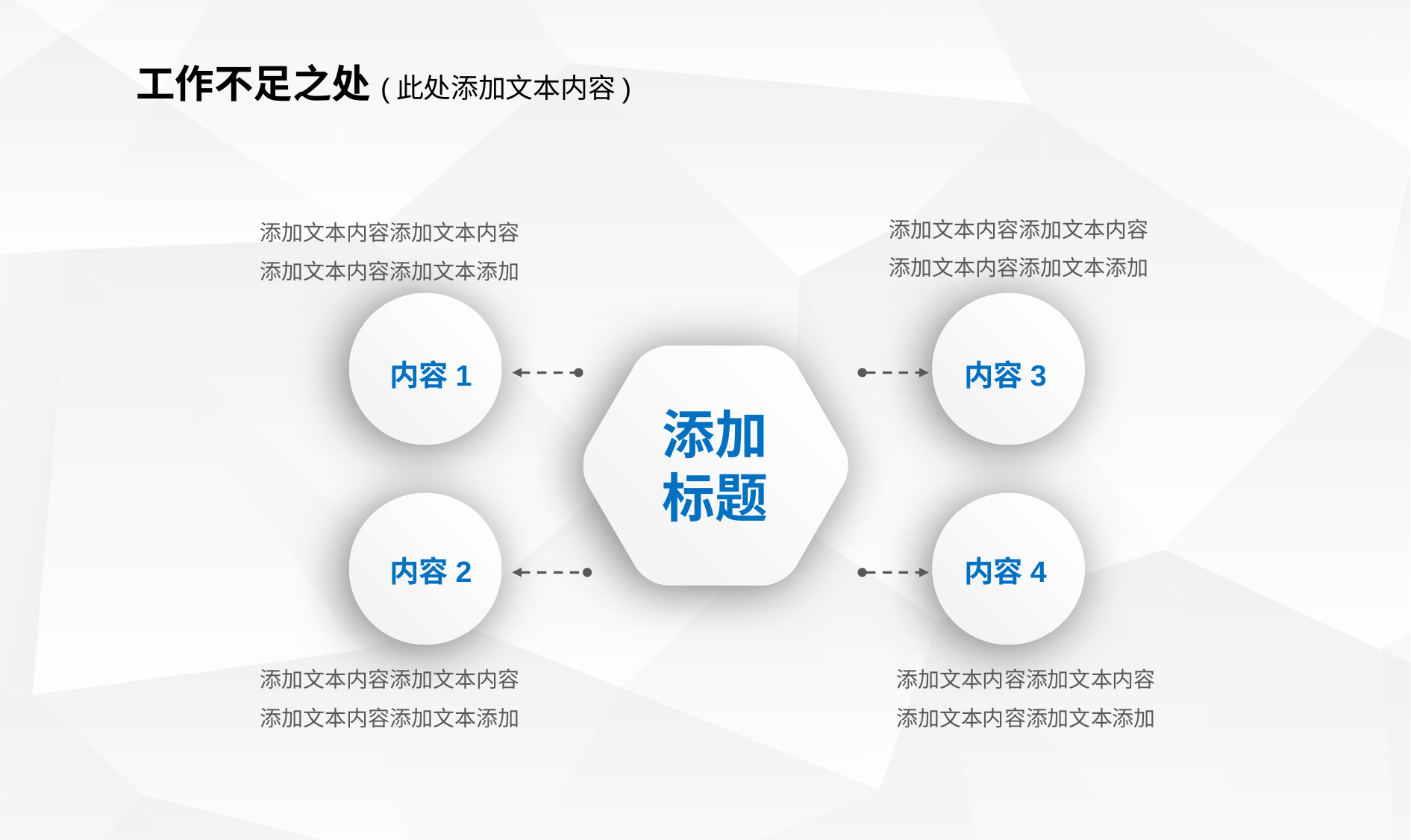

工作不足之处(此处添加文本内容)
添加文本内容添加文本内容添加文本内容添加文本添加
添加文本内容添加文本内容添加文本内容添加文本添加

内容1
内容3

添加
标题

内容2
内容4

添加文本内容添加文本内容添加文本内容添加文本添加
添加文本内容添加文本内容添加文本内容添加文本添加